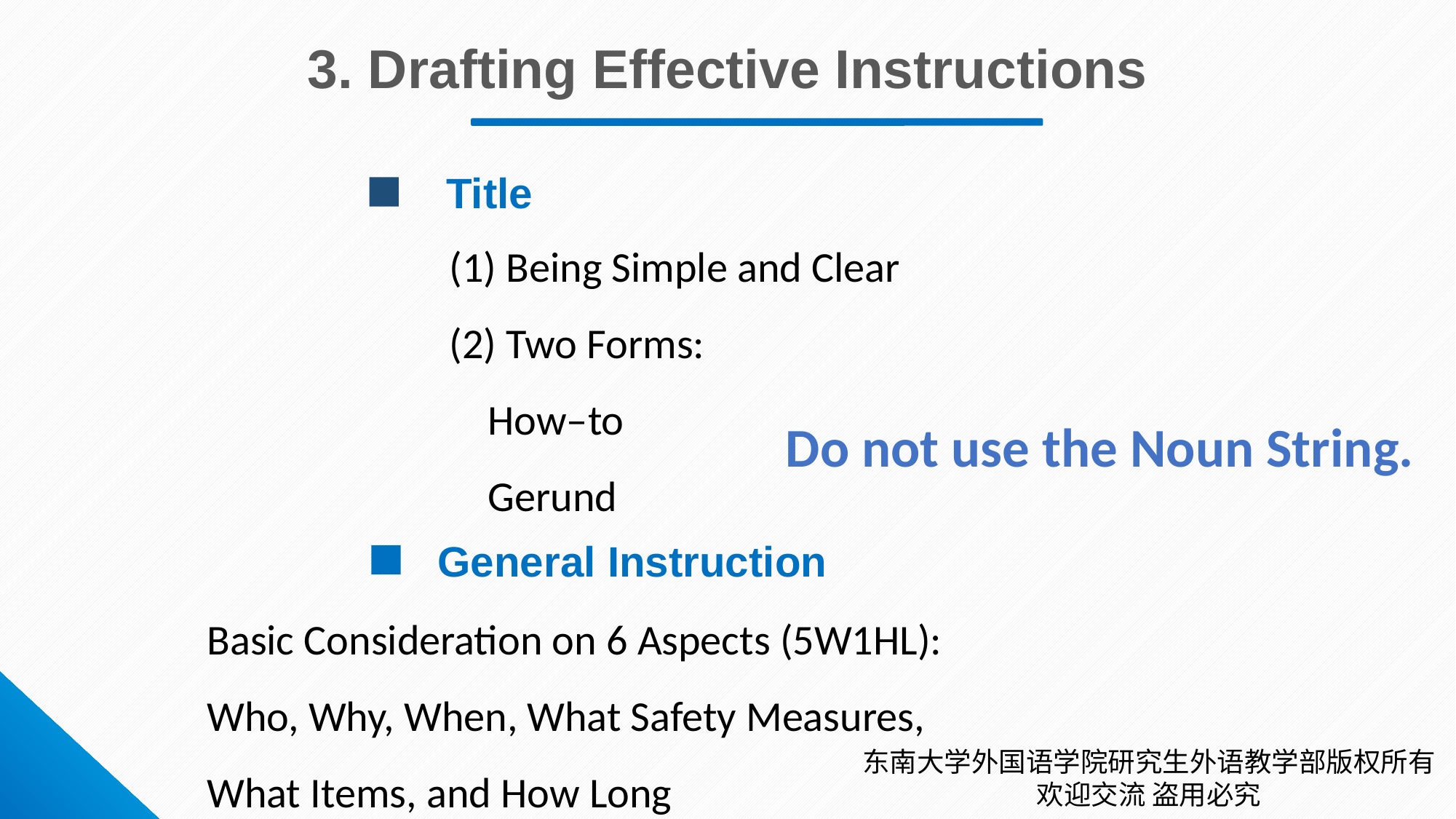

3. Drafting Effective Instructions

Title

(1) Being Simple and Clear
(2) Two Forms:
    How–to
    Gerund
Do not use the Noun String.
General Instruction

Basic Consideration on 6 Aspects (5W1HL):
Who, Why, When, What Safety Measures, What Items, and How Long

东南大学外国语学院研究生外语教学部版权所有 欢迎交流 盗用必究